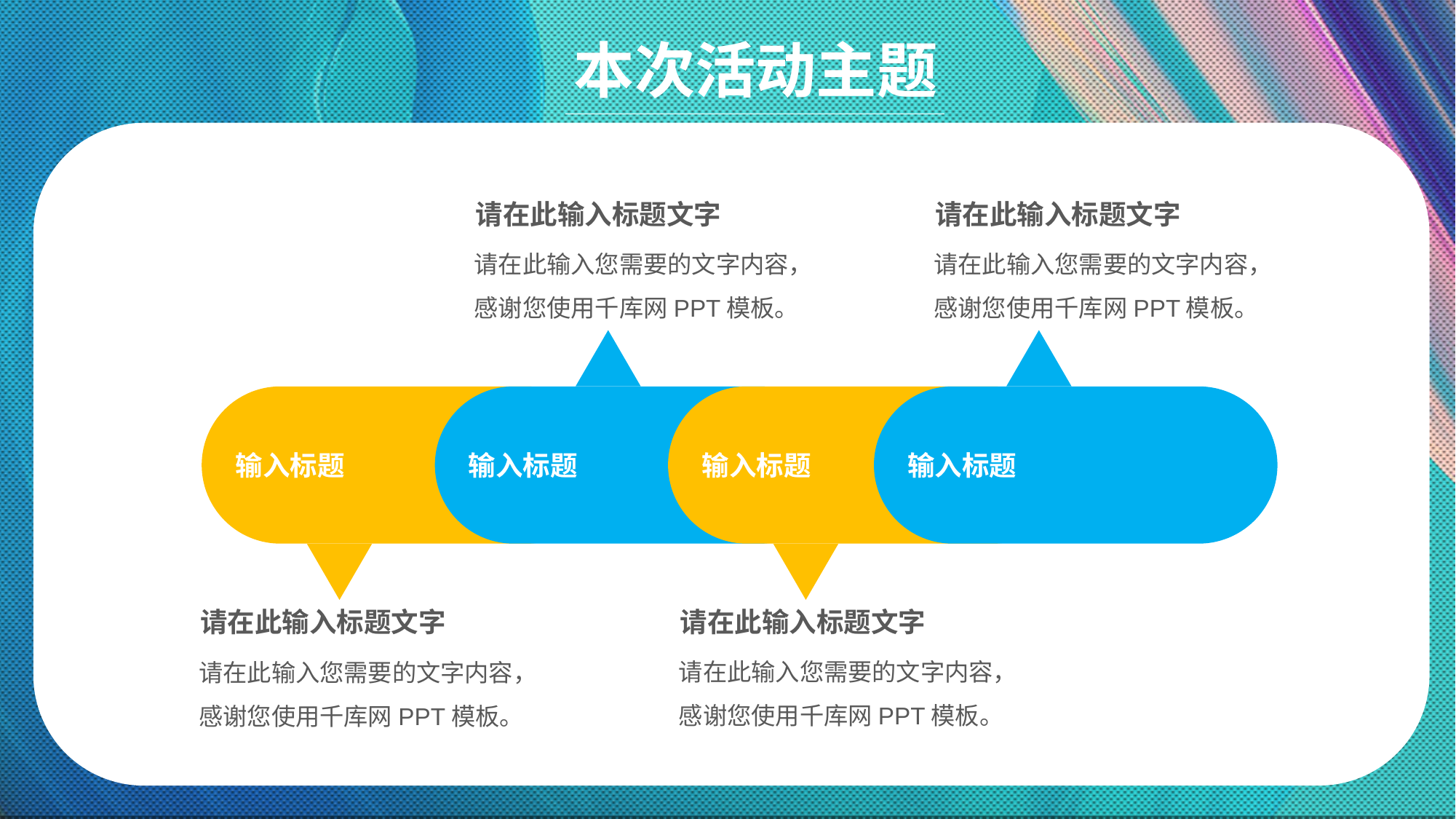

本次活动主题
请在此输入标题文字
请在此输入标题文字
请在此输入您需要的文字内容，感谢您使用千库网PPT模板。
请在此输入您需要的文字内容，感谢您使用千库网PPT模板。

输入标题

输入标题
输入标题

输入标题

请在此输入标题文字
请在此输入标题文字
请在此输入您需要的文字内容，感谢您使用千库网PPT模板。
请在此输入您需要的文字内容，感谢您使用千库网PPT模板。